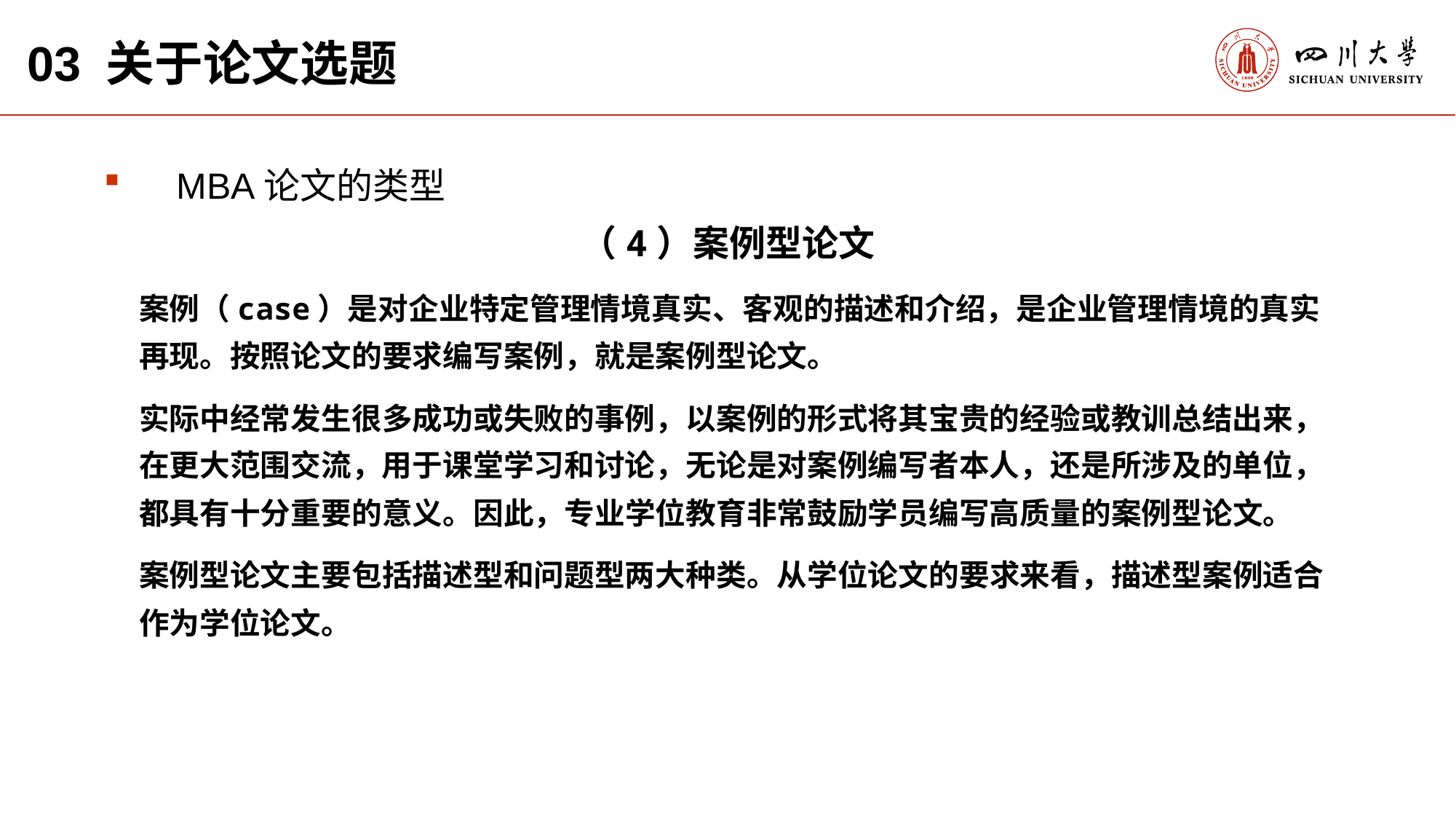

03 关于论文选题
MBA论文的类型
（4）案例型论文
案例（case）是对企业特定管理情境真实、客观的描述和介绍，是企业管理情境的真实再现。按照论文的要求编写案例，就是案例型论文。
实际中经常发生很多成功或失败的事例，以案例的形式将其宝贵的经验或教训总结出来，在更大范围交流，用于课堂学习和讨论，无论是对案例编写者本人，还是所涉及的单位，都具有十分重要的意义。因此，专业学位教育非常鼓励学员编写高质量的案例型论文。
案例型论文主要包括描述型和问题型两大种类。从学位论文的要求来看，描述型案例适合作为学位论文。